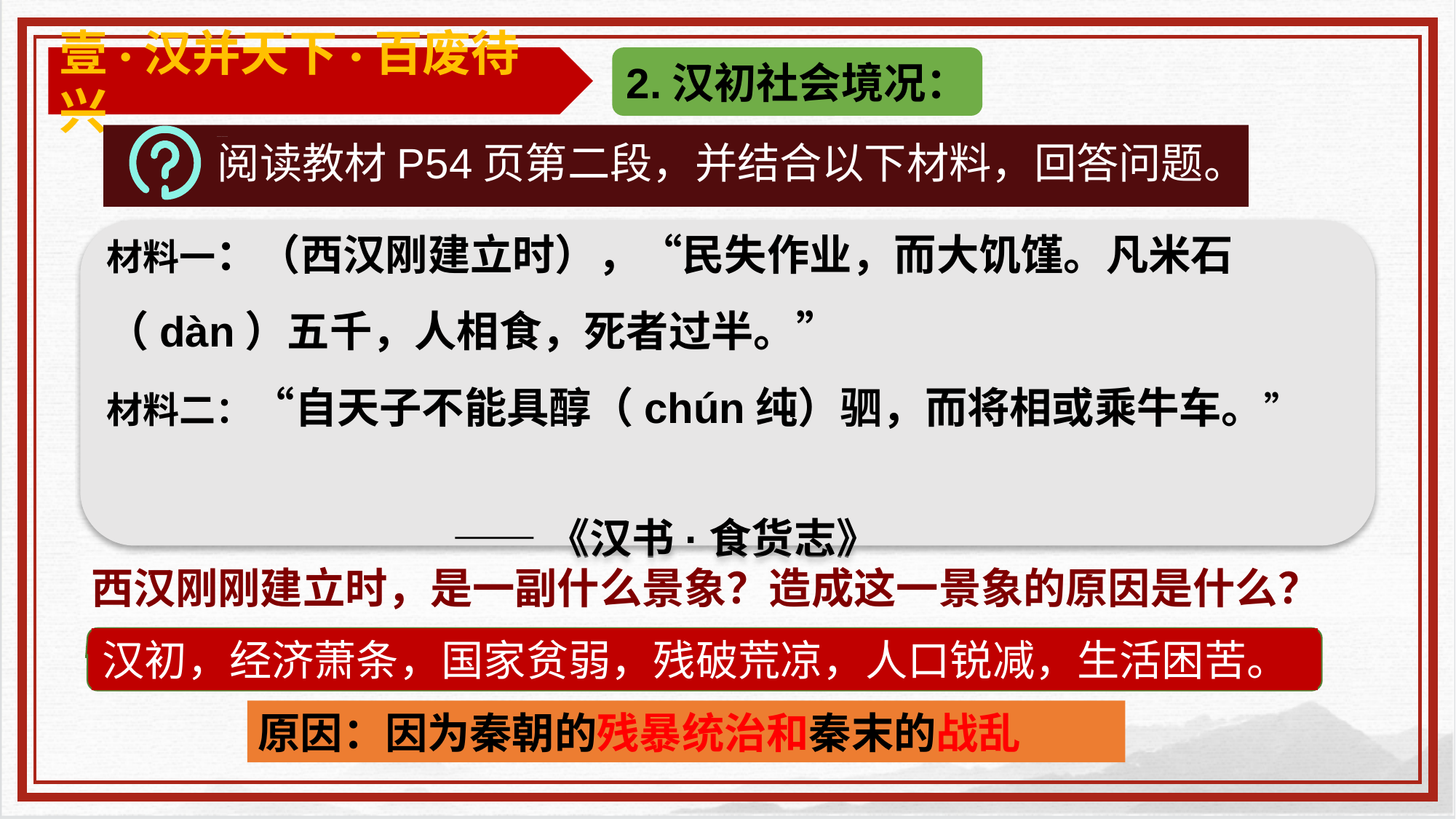

壹·汉并天下·百废待兴
2.汉初社会境况：

阅读教材P54页第二段，并结合以下材料，回答问题。
材料一：（西汉刚建立时），“民失作业，而大饥馑。凡米石（dàn）五千，人相食，死者过半。”
材料二：“自天子不能具醇（chún纯）驷，而将相或乘牛车。”
                                                  ——《汉书·食货志》
西汉刚刚建立时，是一副什么景象？造成这一景象的原因是什么？

汉初，经济萧条，国家贫弱，残破荒凉，人口锐减，生活困苦。
原因：因为秦朝的残暴统治和秦末的战乱